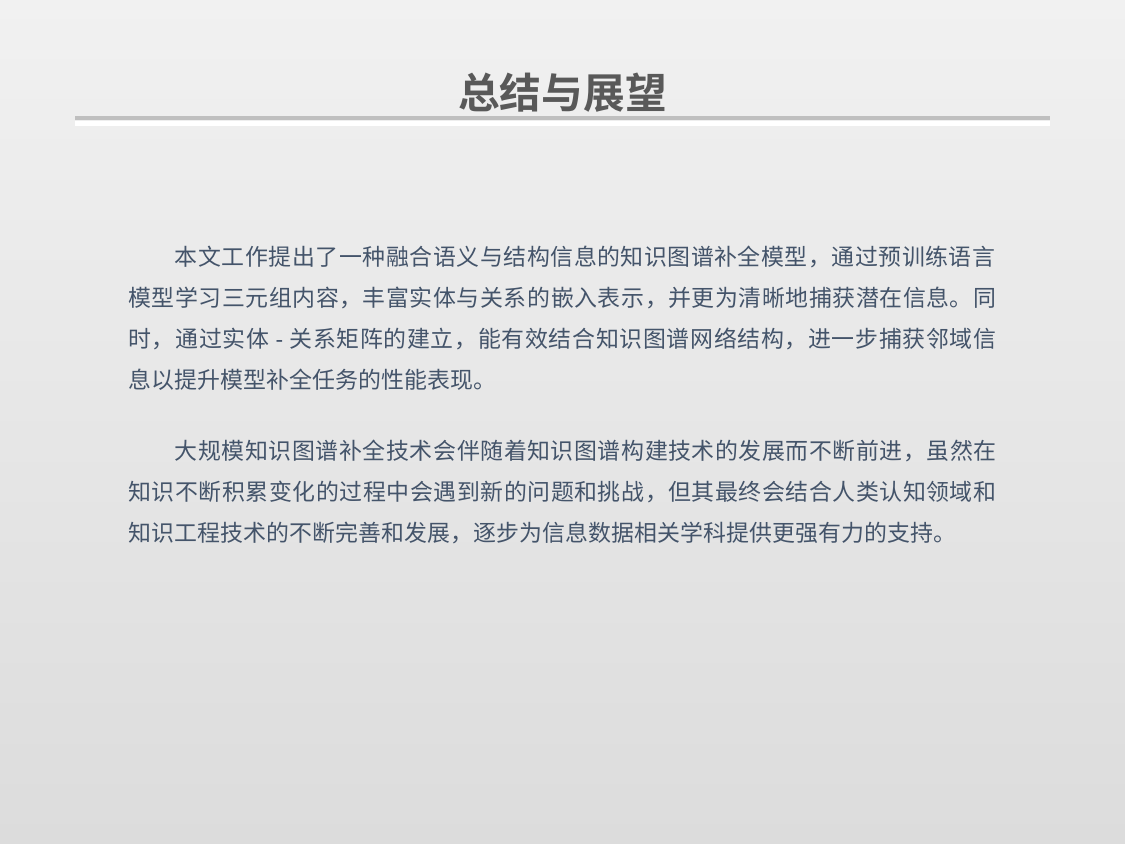

总结与展望
       本文工作提出了一种融合语义与结构信息的知识图谱补全模型，通过预训练语言模型学习三元组内容，丰富实体与关系的嵌入表示，并更为清晰地捕获潜在信息。同时，通过实体-关系矩阵的建立，能有效结合知识图谱网络结构，进一步捕获邻域信息以提升模型补全任务的性能表现。
       大规模知识图谱补全技术会伴随着知识图谱构建技术的发展而不断前进，虽然在知识不断积累变化的过程中会遇到新的问题和挑战，但其最终会结合人类认知领域和知识工程技术的不断完善和发展，逐步为信息数据相关学科提供更强有力的支持。